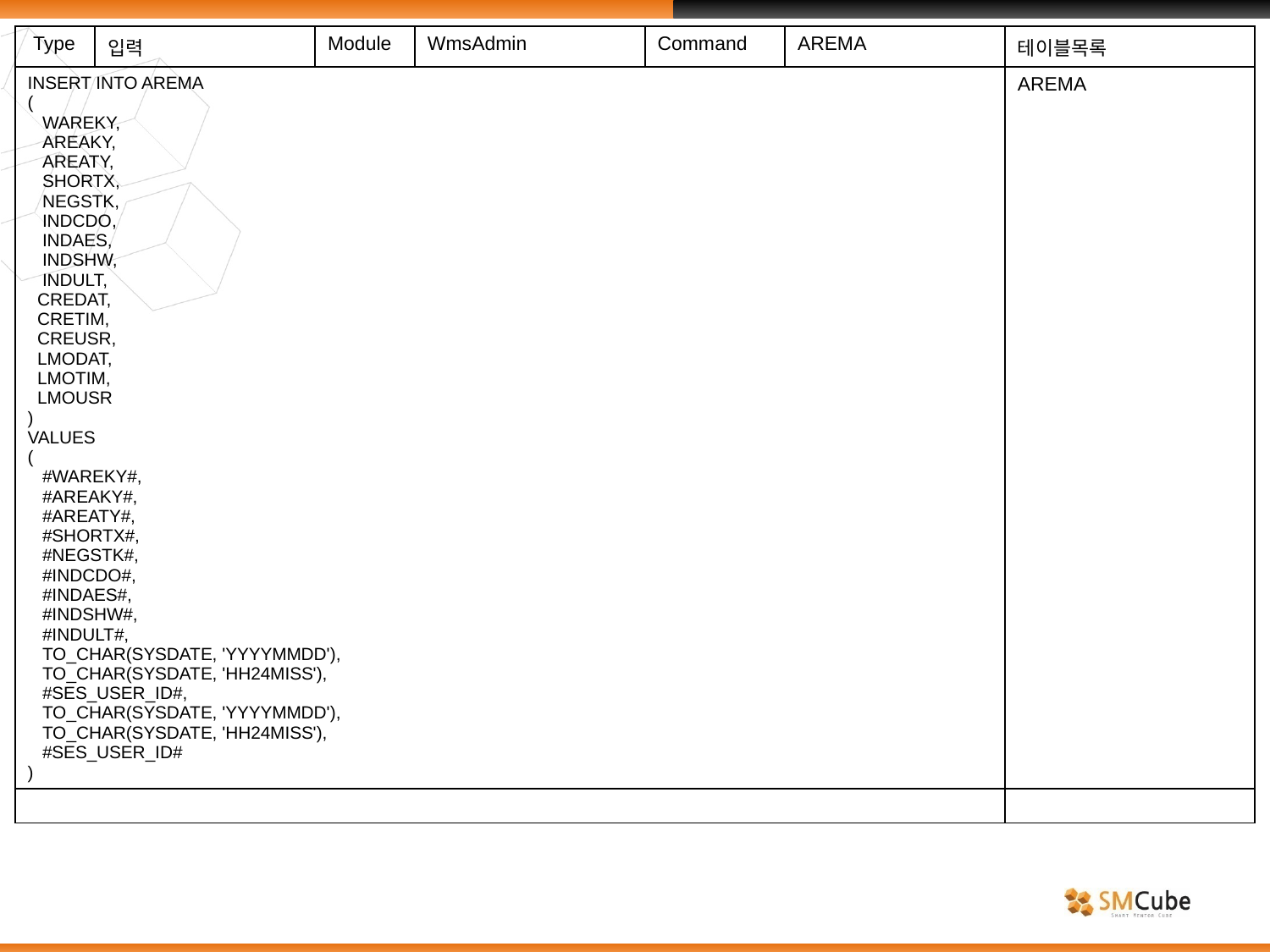

| Type | 입력 | Module | WmsAdmin | Command | AREMA | 테이블목록 |
| --- | --- | --- | --- | --- | --- | --- |
| INSERT INTO AREMA ( WAREKY, AREAKY, AREATY, SHORTX, NEGSTK, INDCDO, INDAES, INDSHW, INDULT, CREDAT, CRETIM, CREUSR, LMODAT, LMOTIM, LMOUSR ) VALUES ( #WAREKY#, #AREAKY#, #AREATY#, #SHORTX#, #NEGSTK#, #INDCDO#, #INDAES#, #INDSHW#, #INDULT#, TO\_CHAR(SYSDATE, 'YYYYMMDD'), TO\_CHAR(SYSDATE, 'HH24MISS'), #SES\_USER\_ID#, TO\_CHAR(SYSDATE, 'YYYYMMDD'), TO\_CHAR(SYSDATE, 'HH24MISS'), #SES\_USER\_ID# ) |  |  |  |  |  | AREMA |
|  |  |  |  |  |  |  |